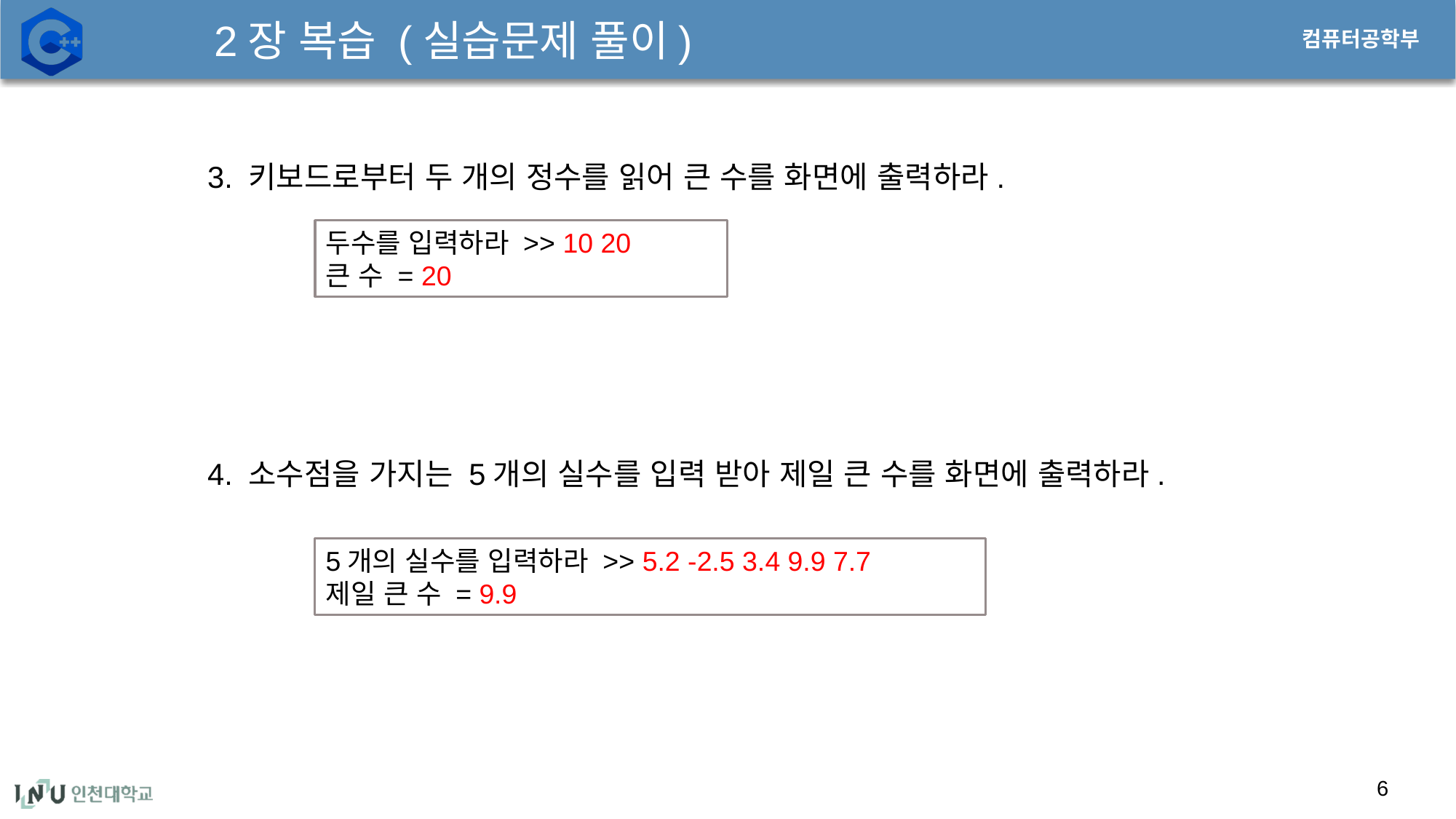

# 2장 복습 (실습문제 풀이)
3. 키보드로부터 두 개의 정수를 읽어 큰 수를 화면에 출력하라.

4. 소수점을 가지는 5개의 실수를 입력 받아 제일 큰 수를 화면에 출력하라.
두수를 입력하라 >> 10 20
큰 수 = 20
5개의 실수를 입력하라 >> 5.2 -2.5 3.4 9.9 7.7
제일 큰 수 = 9.9